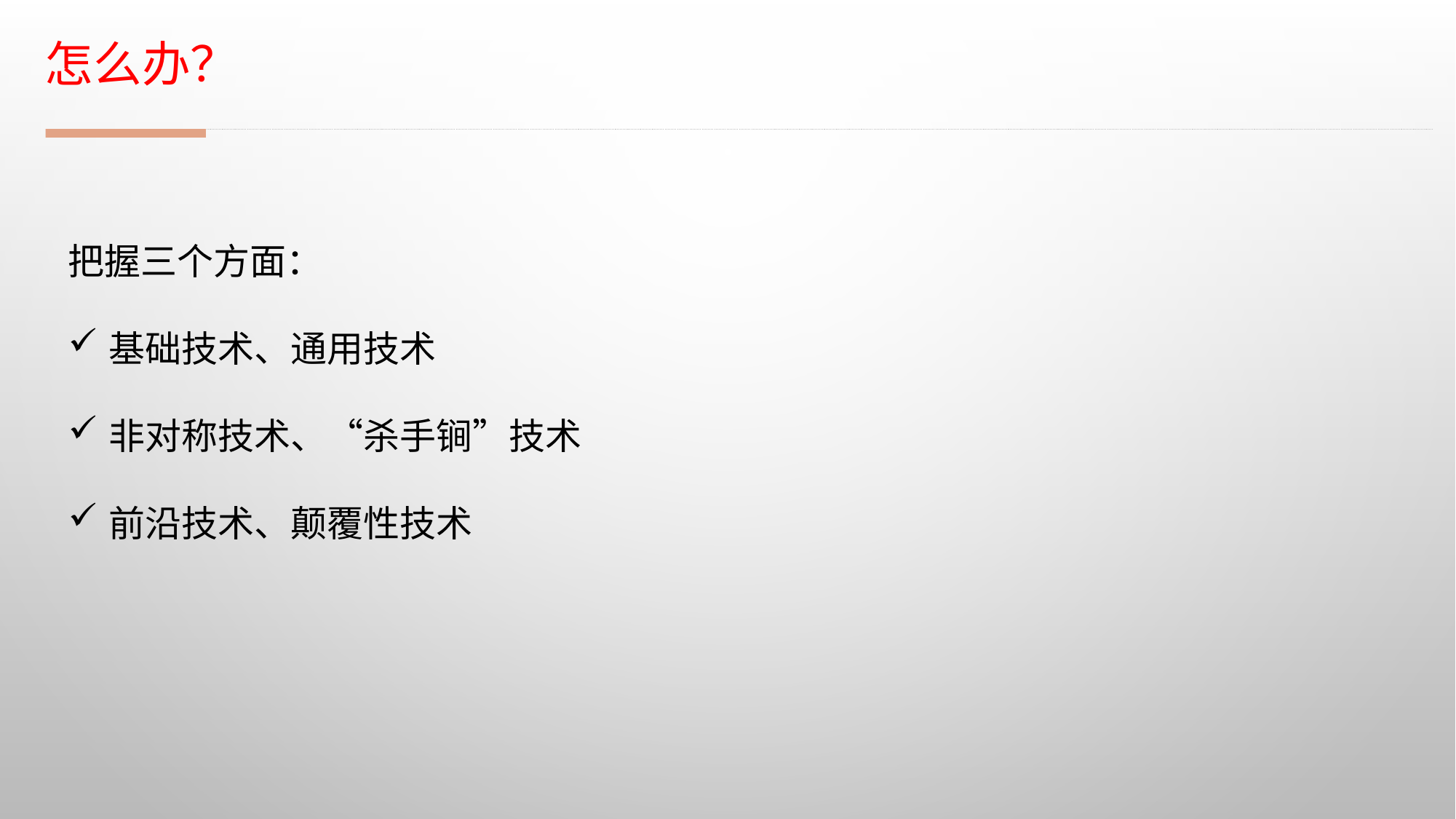

# 怎么办？
把握三个方面：
基础技术、通用技术
非对称技术、“杀手锏”技术
前沿技术、颠覆性技术